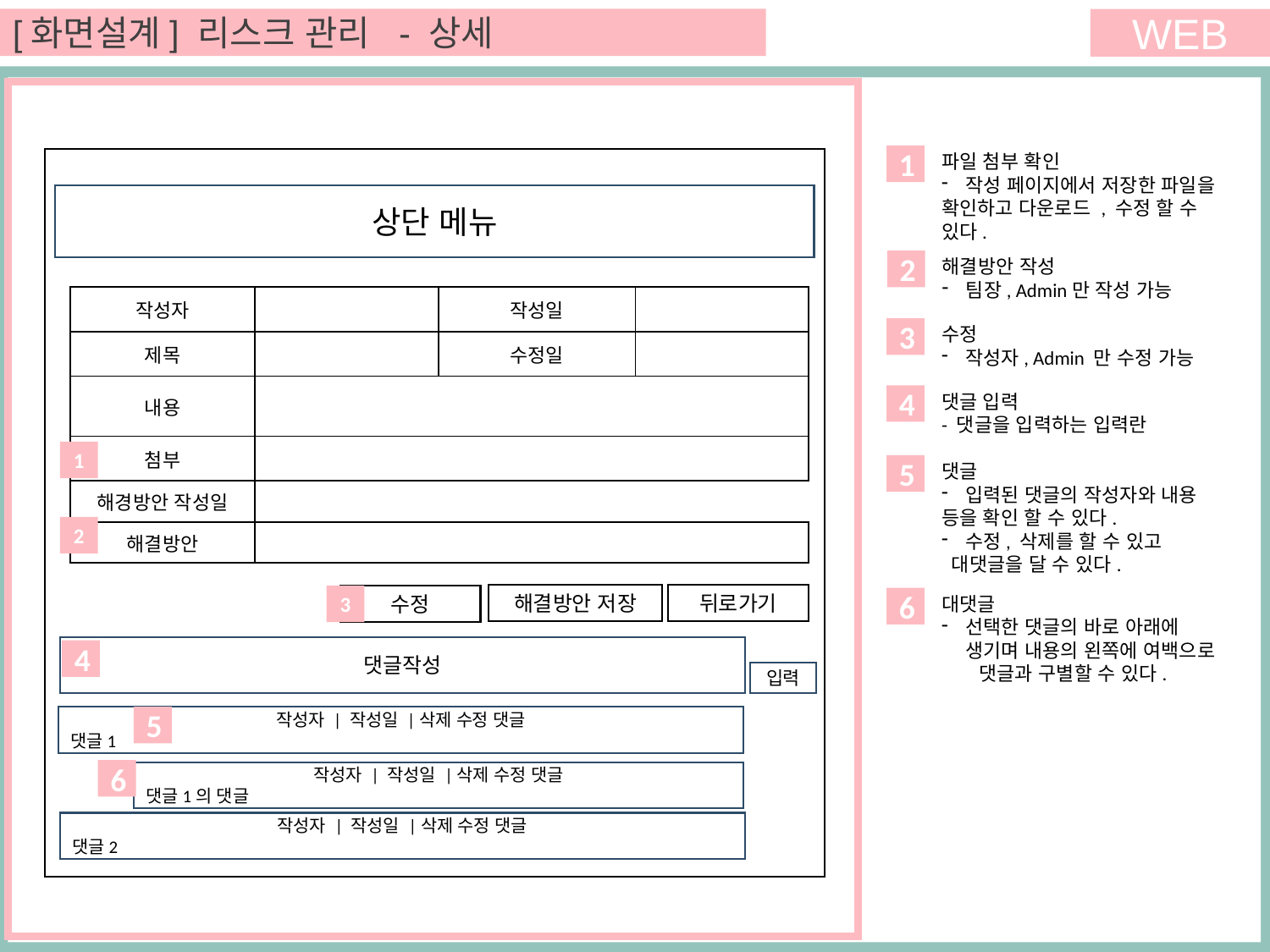

[화면설계] 리스크 관리  - 상세
WEB

파일 첨부 확인
작성 페이지에서 저장한 파일을
확인하고 다운로드 , 수정 할 수
있다.
1

상단 메뉴
해결방안 작성
팀장, Admin만 작성 가능

2
| 작성자 |  | 작성일 |  |
| --- | --- | --- | --- |
| 제목 |  | 수정일 |  |
| 내용 |  |  |  |
| 첨부 |  |  |  |
| 해경방안 작성일 |  |  |  |
| 해결방안 |  |  |  |
수정
작성자, Admin 만 수정 가능
3
댓글 입력
- 댓글을 입력하는 입력란
4
1
댓글
입력된 댓글의 작성자와 내용
등을 확인 할 수 있다.
수정, 삭제를 할 수 있고
 대댓글을 달 수 있다.
5
2
뒤로가기
해결방안 저장
수정
3
대댓글
선택한 댓글의 바로 아래에 생기며 내용의 왼쪽에 여백으로
      댓글과 구별할 수 있다.
6
댓글작성
4
입력
작성자 | 작성일 |삭제 수정 댓글
댓글1
5
6
작성자 | 작성일 |삭제 수정 댓글
댓글1의 댓글
작성자 | 작성일 |삭제 수정 댓글
댓글2